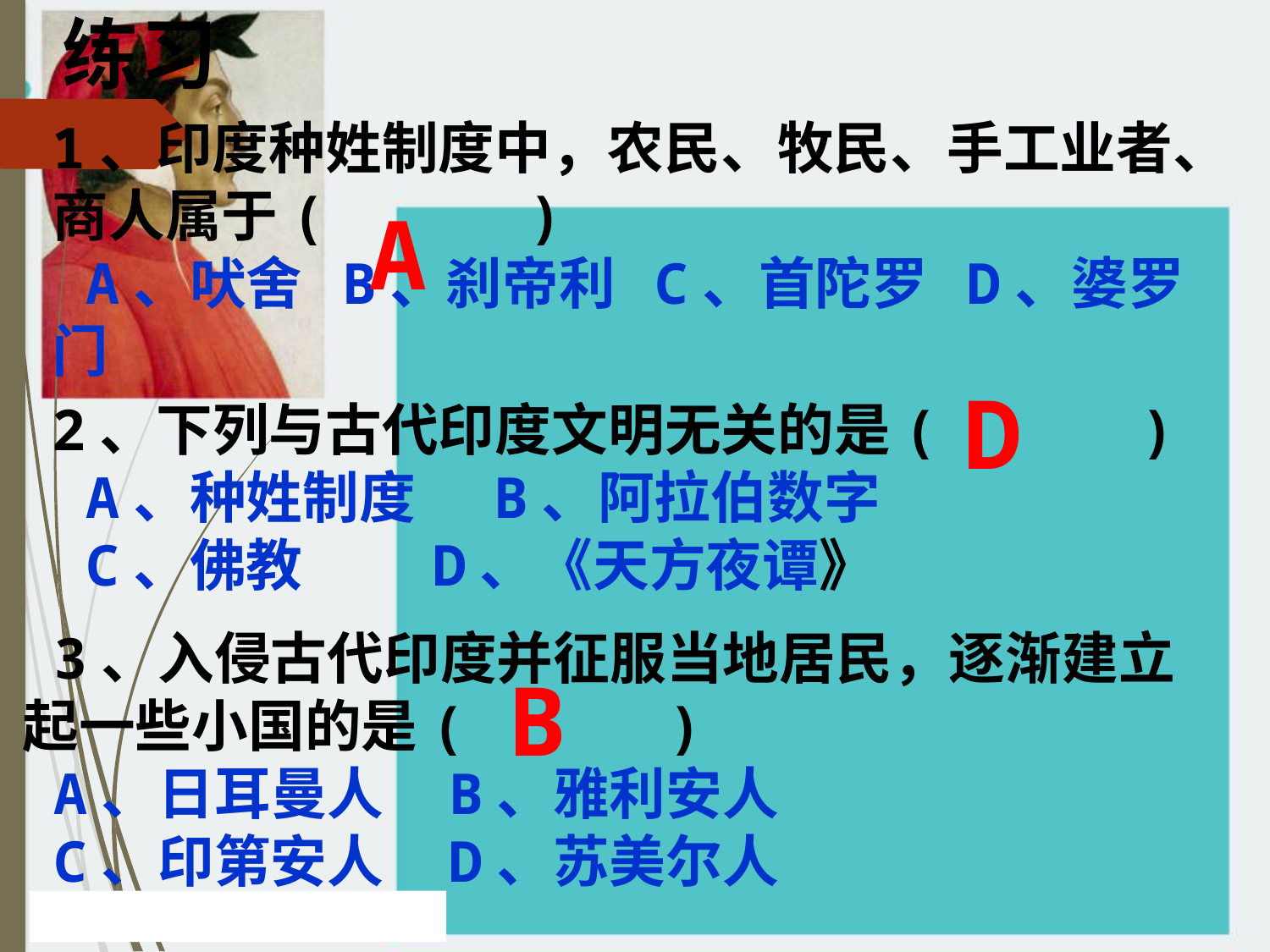

练习
1、印度种姓制度中，农民、牧民、手工业者、商人属于(      )
 A、吠舍  B、刹帝利  C、首陀罗  D、婆罗门
A
D
2、下列与古代印度文明无关的是(      )
 A、种姓制度     B、阿拉伯数字
 C、佛教         D、《天方夜谭》
3、入侵古代印度并征服当地居民，逐渐建立起一些小国的是(      )
A、日耳曼人    B、雅利安人
C、印第安人    D、苏美尔人
B